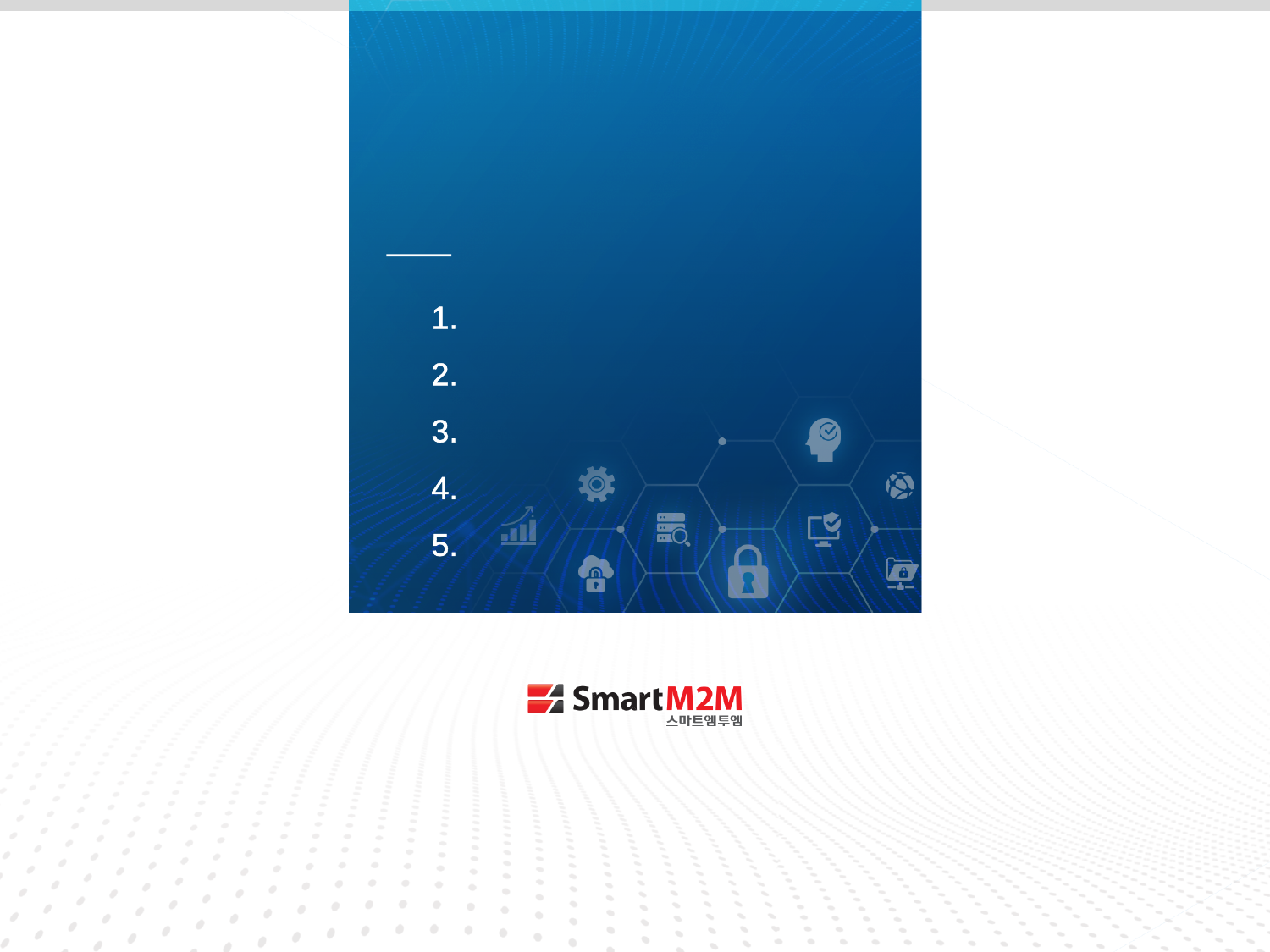

II

# bctrans-api 분석
bctrans 기능 요약
VBS 운송 이벤트 흐름도
TSS 운송 이벤트 흐름도
VBS 문제점
TSS 문제점